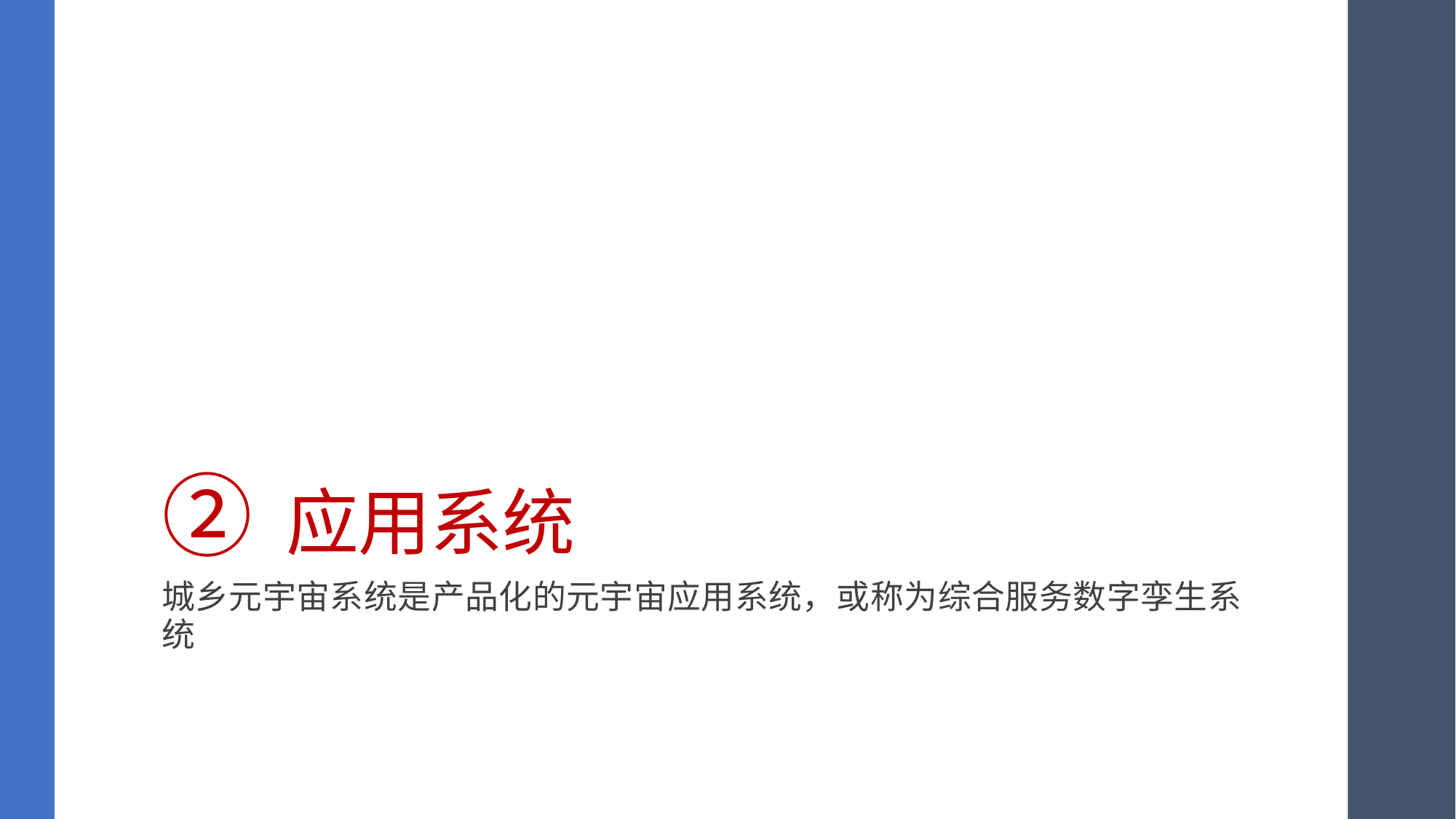

# ② 应用系统
城乡元宇宙系统是产品化的元宇宙应用系统，或称为综合服务数字孪生系统